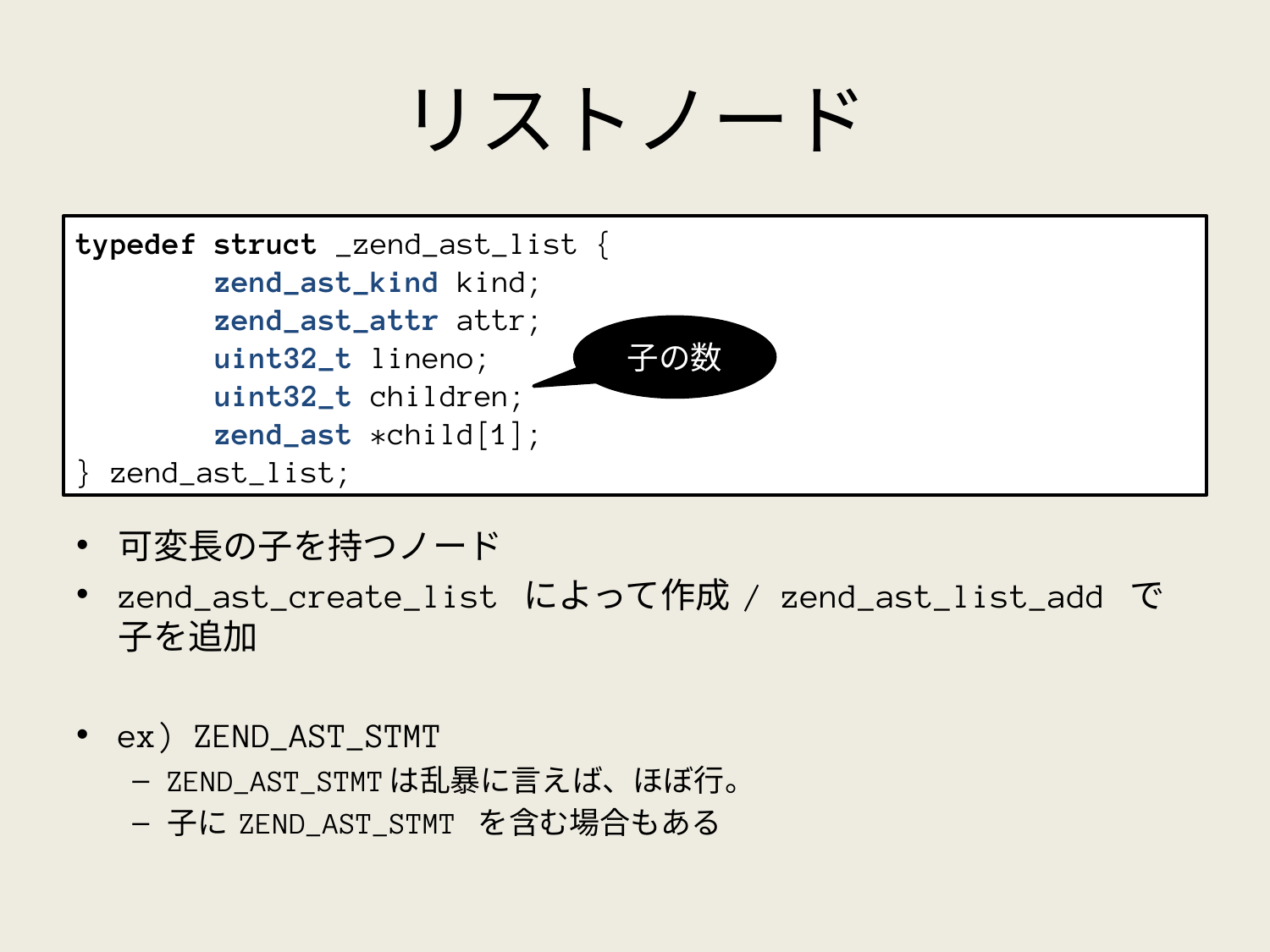

# リストノード
typedef struct _zend_ast_list {
        zend_ast_kind kind;
        zend_ast_attr attr;
        uint32_t lineno;
        uint32_t children;
        zend_ast *child[1];
} zend_ast_list;
子の数
可変長の子を持つノード
zend_ast_create_list によって作成 / zend_ast_list_add で子を追加

ex) ZEND_AST_STMT
ZEND_AST_STMTは乱暴に言えば、ほぼ行。
子に ZEND_AST_STMT を含む場合もある